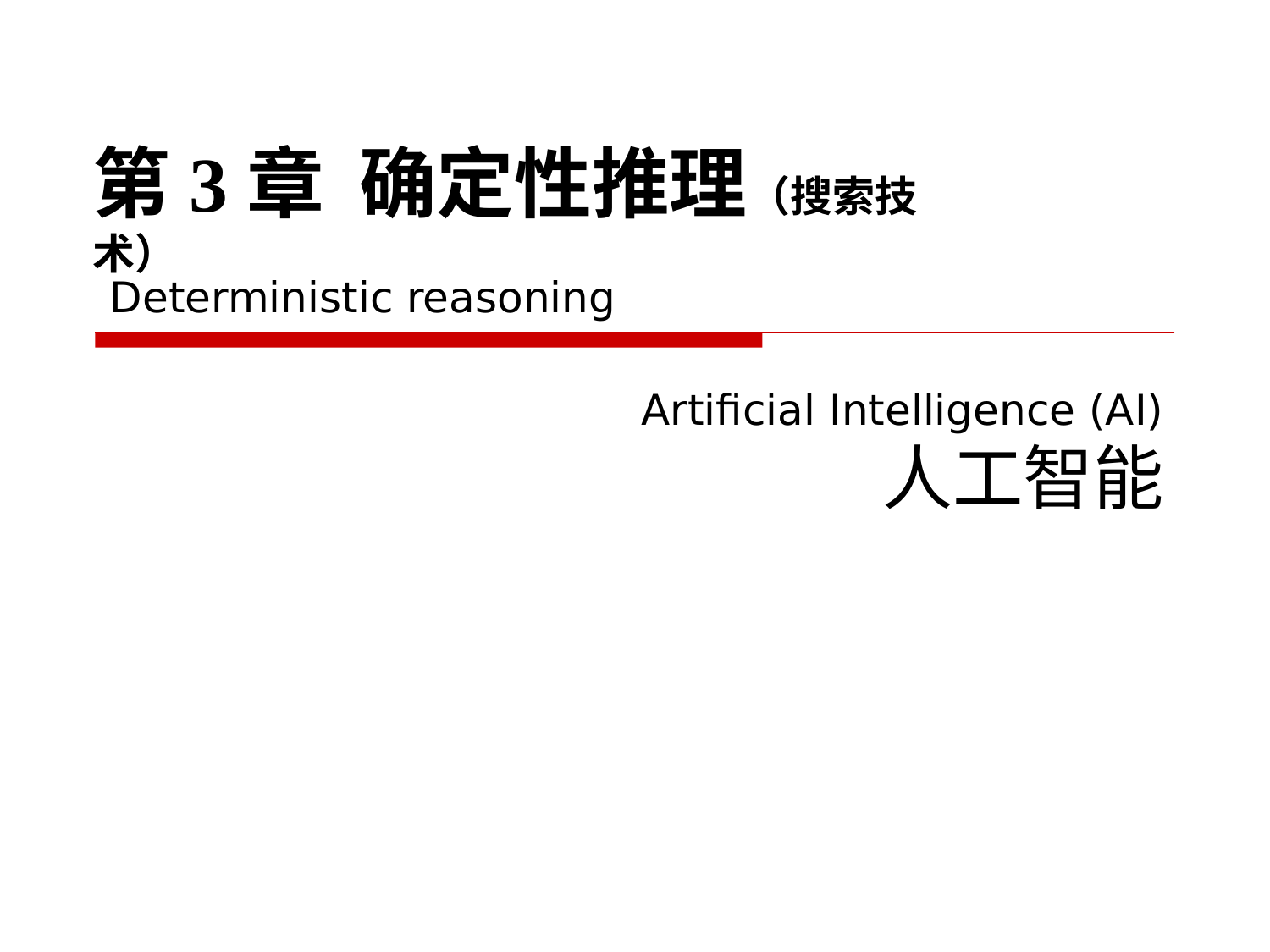

第3章  确定性推理（搜索技术）
Deterministic reasoning
# Artificial Intelligence (AI) 人工智能